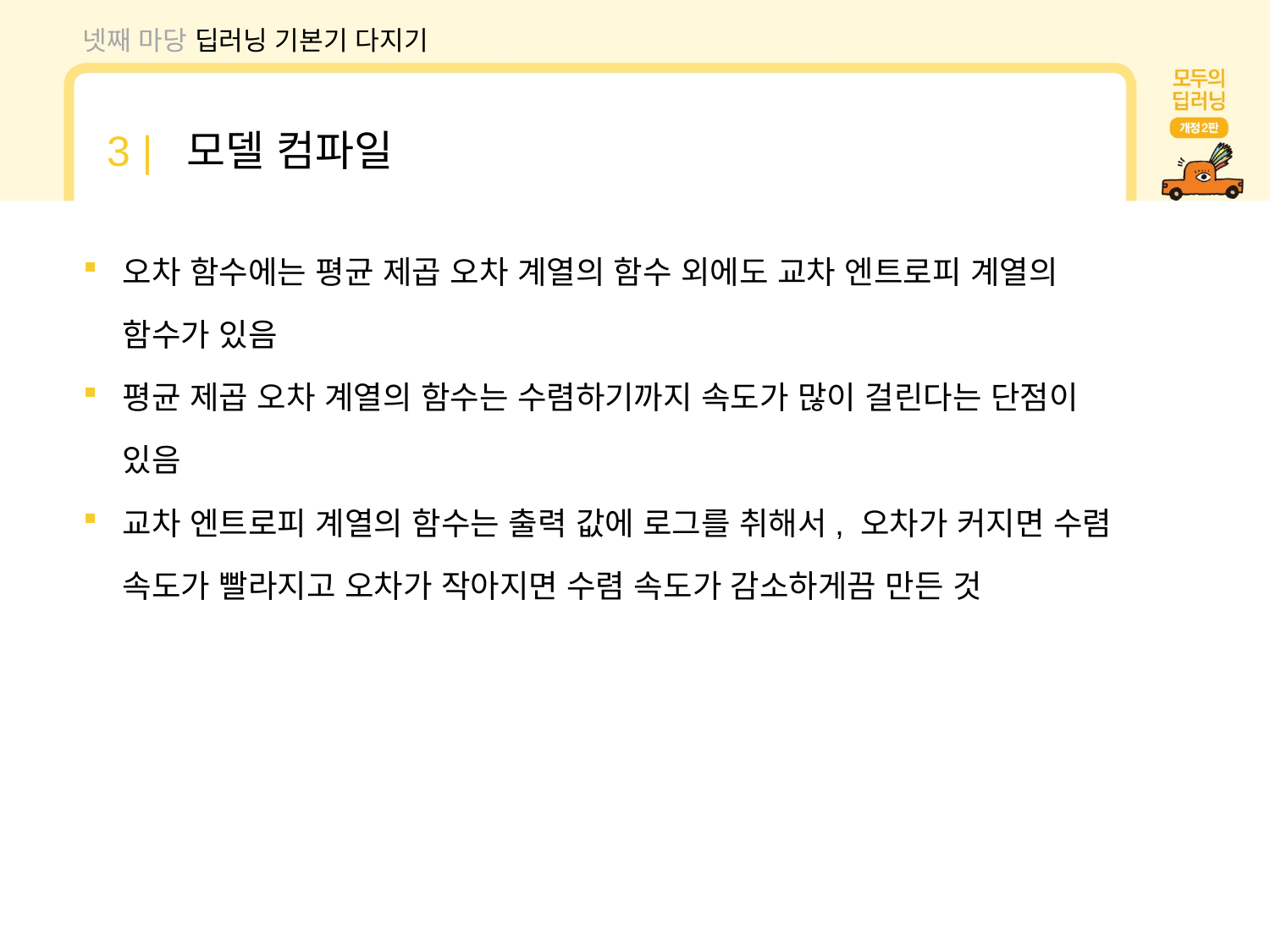

넷째 마당 딥러닝 기본기 다지기
3 |  모델 컴파일
오차 함수에는 평균 제곱 오차 계열의 함수 외에도 교차 엔트로피 계열의 함수가 있음
평균 제곱 오차 계열의 함수는 수렴하기까지 속도가 많이 걸린다는 단점이 있음
교차 엔트로피 계열의 함수는 출력 값에 로그를 취해서, 오차가 커지면 수렴 속도가 빨라지고 오차가 작아지면 수렴 속도가 감소하게끔 만든 것